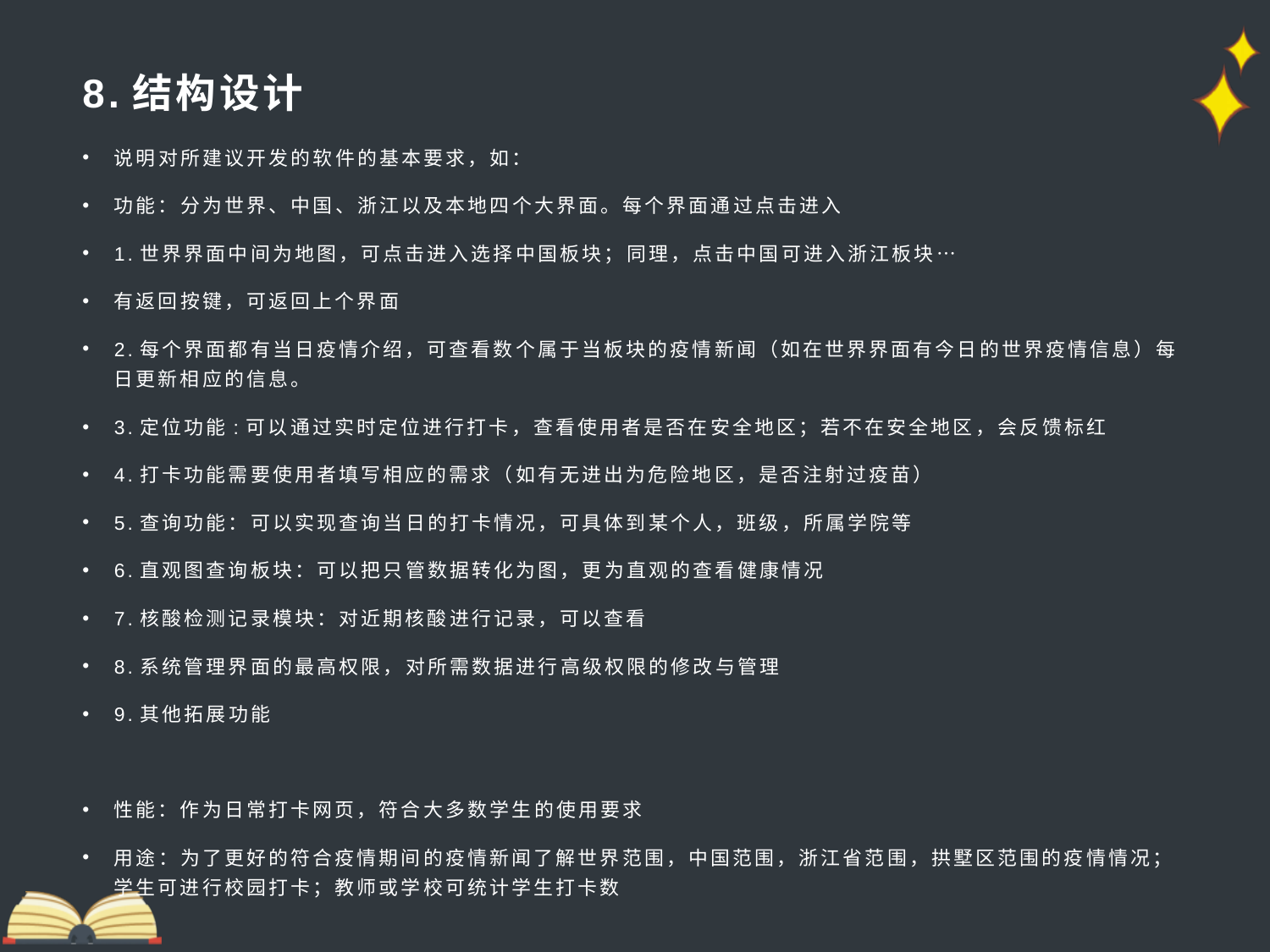

# 8.结构设计
说明对所建议开发的软件的基本要求，如：
功能：分为世界、中国、浙江以及本地四个大界面。每个界面通过点击进入
1.世界界面中间为地图，可点击进入选择中国板块；同理，点击中国可进入浙江板块…
有返回按键，可返回上个界面
2.每个界面都有当日疫情介绍，可查看数个属于当板块的疫情新闻（如在世界界面有今日的世界疫情信息）每日更新相应的信息。
3.定位功能:可以通过实时定位进行打卡，查看使用者是否在安全地区；若不在安全地区，会反馈标红
4.打卡功能需要使用者填写相应的需求（如有无进出为危险地区，是否注射过疫苗）
5.查询功能：可以实现查询当日的打卡情况，可具体到某个人，班级，所属学院等
6.直观图查询板块：可以把只管数据转化为图，更为直观的查看健康情况
7.核酸检测记录模块：对近期核酸进行记录，可以查看
8.系统管理界面的最高权限，对所需数据进行高级权限的修改与管理
9.其他拓展功能

性能：作为日常打卡网页，符合大多数学生的使用要求
用途：为了更好的符合疫情期间的疫情新闻了解世界范围，中国范围，浙江省范围，拱墅区范围的疫情情况；学生可进行校园打卡；教师或学校可统计学生打卡数

数据来源：大多来自于相关专业网站
模型：符合软件开发的瀑布模型要求
完成期限：预期将在1月四日前完成